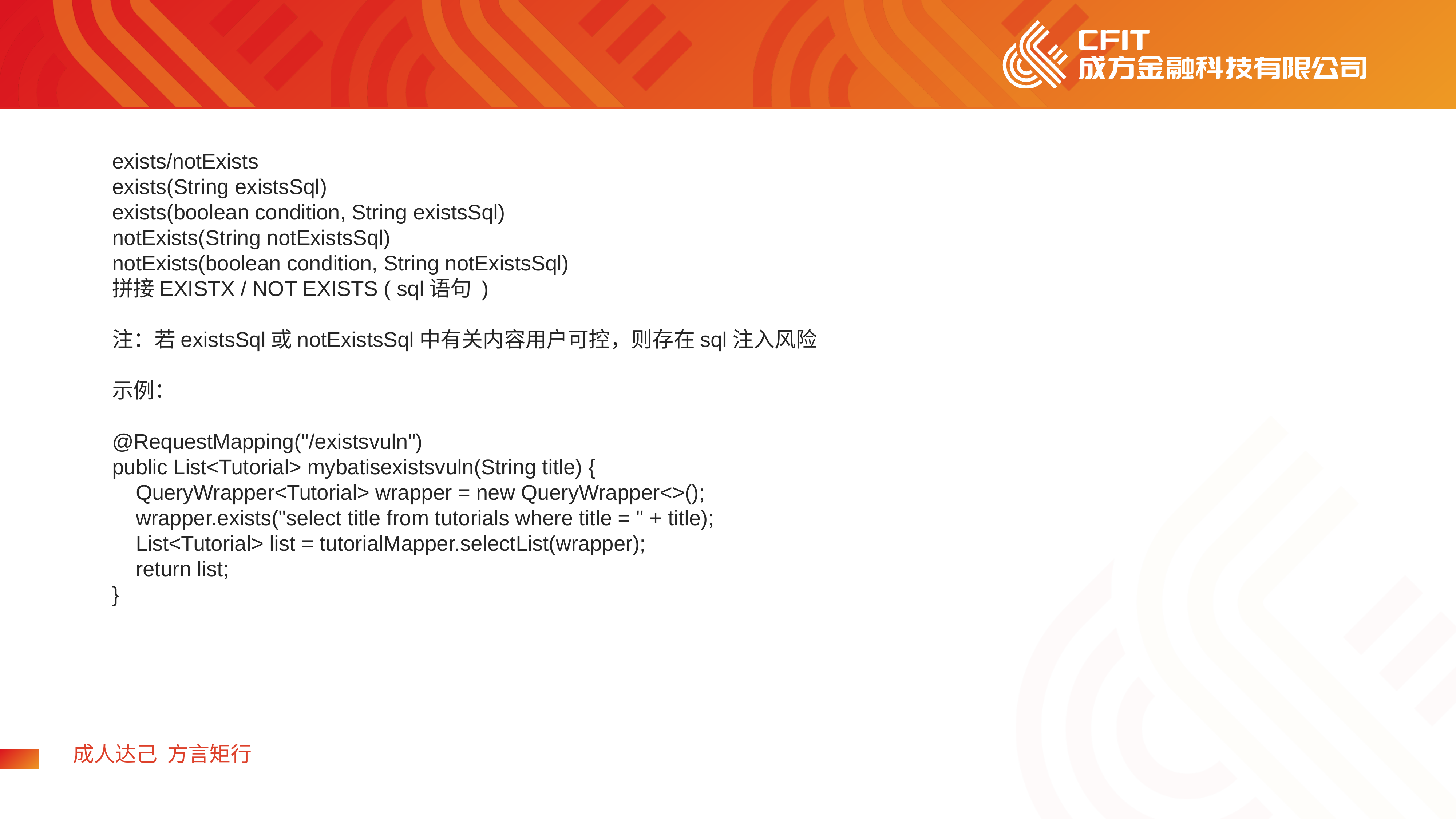

exists/notExists
exists(String existsSql)
exists(boolean condition, String existsSql)
notExists(String notExistsSql)
notExists(boolean condition, String notExistsSql)
拼接EXISTX / NOT EXISTS ( sql语句 )

注：若existsSql或notExistsSql中有关内容用户可控，则存在sql注入风险

示例：

@RequestMapping("/existsvuln")
public List<Tutorial> mybatisexistsvuln(String title) {
    QueryWrapper<Tutorial> wrapper = new QueryWrapper<>();
    wrapper.exists("select title from tutorials where title = " + title);
    List<Tutorial> list = tutorialMapper.selectList(wrapper);
    return list;
}